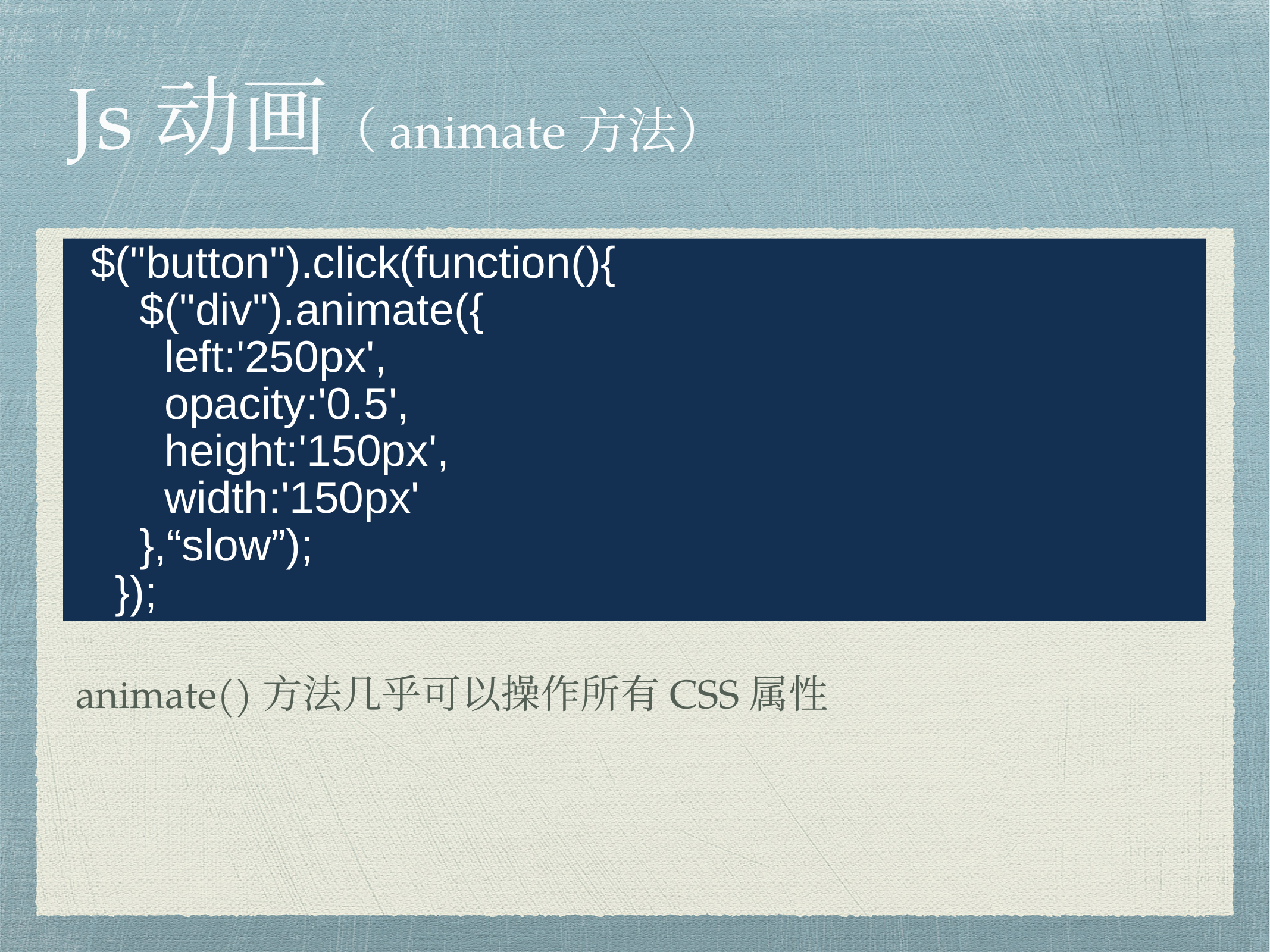

# Js动画（animate方法）
$("button").click(function(){
    $("div").animate({
      left:'250px',
      opacity:'0.5',
      height:'150px',
      width:'150px'
    },“slow”);
  });
animate()方法几乎可以操作所有CSS属性